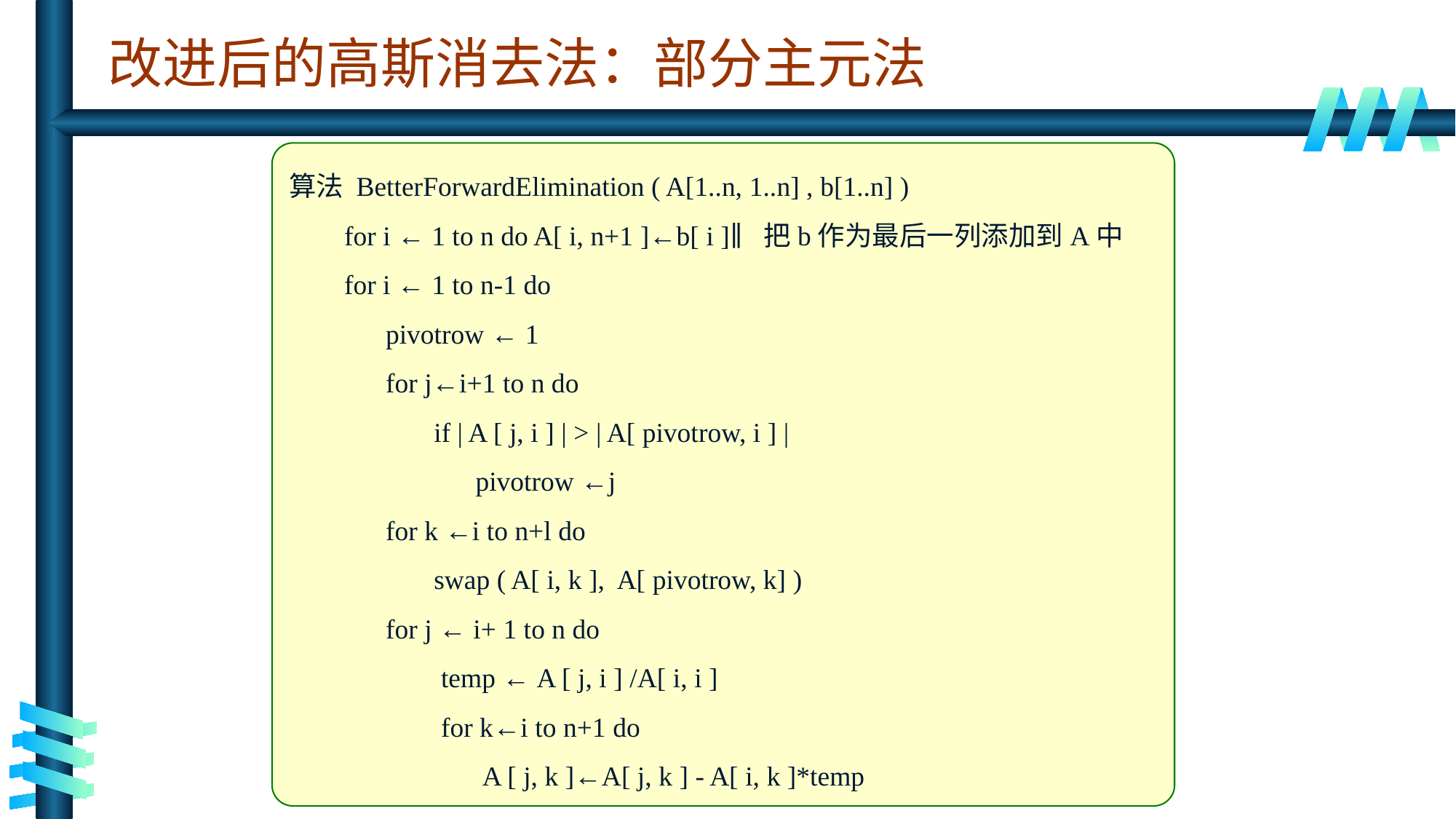

# 改进后的高斯消去法：部分主元法
算法 BetterForwardElimination ( A[1..n, 1..n] , b[1..n] )
        for i ← 1 to n do A[ i, n+1 ]←b[ i ]∥把b作为最后一列添加到A中
        for i ← 1 to n-1 do
              pivotrow ← 1
              for j←i+1 to n do
                     if | A [ j, i ] | > | A[ pivotrow, i ] |
                           pivotrow ←j
              for k ←i to n+l do
                     swap ( A[ i, k ],  A[ pivotrow, k] )
              for j ← i+ 1 to n do
                      temp ← A [ j, i ] /A[ i, i ]
                      for k←i to n+1 do
                            A [ j, k ]←A[ j, k ] - A[ i, k ]*temp